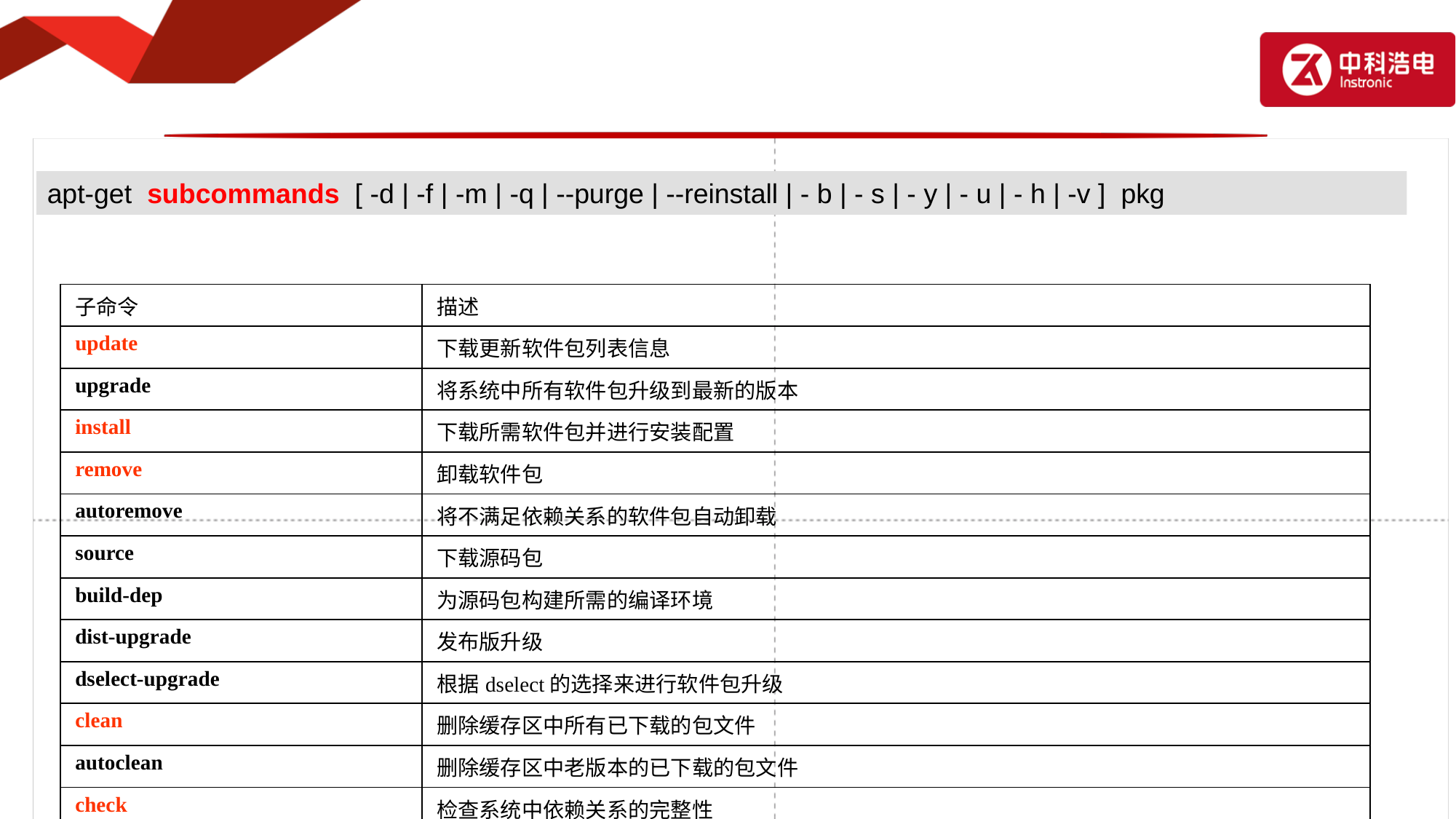

apt-get  subcommands  [ -d | -f | -m | -q | --purge | --reinstall | - b | - s | - y | - u | - h | -v ]  pkg
| 子命令 | 描述 |
| --- | --- |
| update | 下载更新软件包列表信息 |
| upgrade | 将系统中所有软件包升级到最新的版本 |
| install | 下载所需软件包并进行安装配置 |
| remove | 卸载软件包 |
| autoremove | 将不满足依赖关系的软件包自动卸载 |
| source | 下载源码包 |
| build-dep | 为源码包构建所需的编译环境 |
| dist-upgrade | 发布版升级 |
| dselect-upgrade | 根据dselect的选择来进行软件包升级 |
| clean | 删除缓存区中所有已下载的包文件 |
| autoclean | 删除缓存区中老版本的已下载的包文件 |
| check | 检查系统中依赖关系的完整性 |